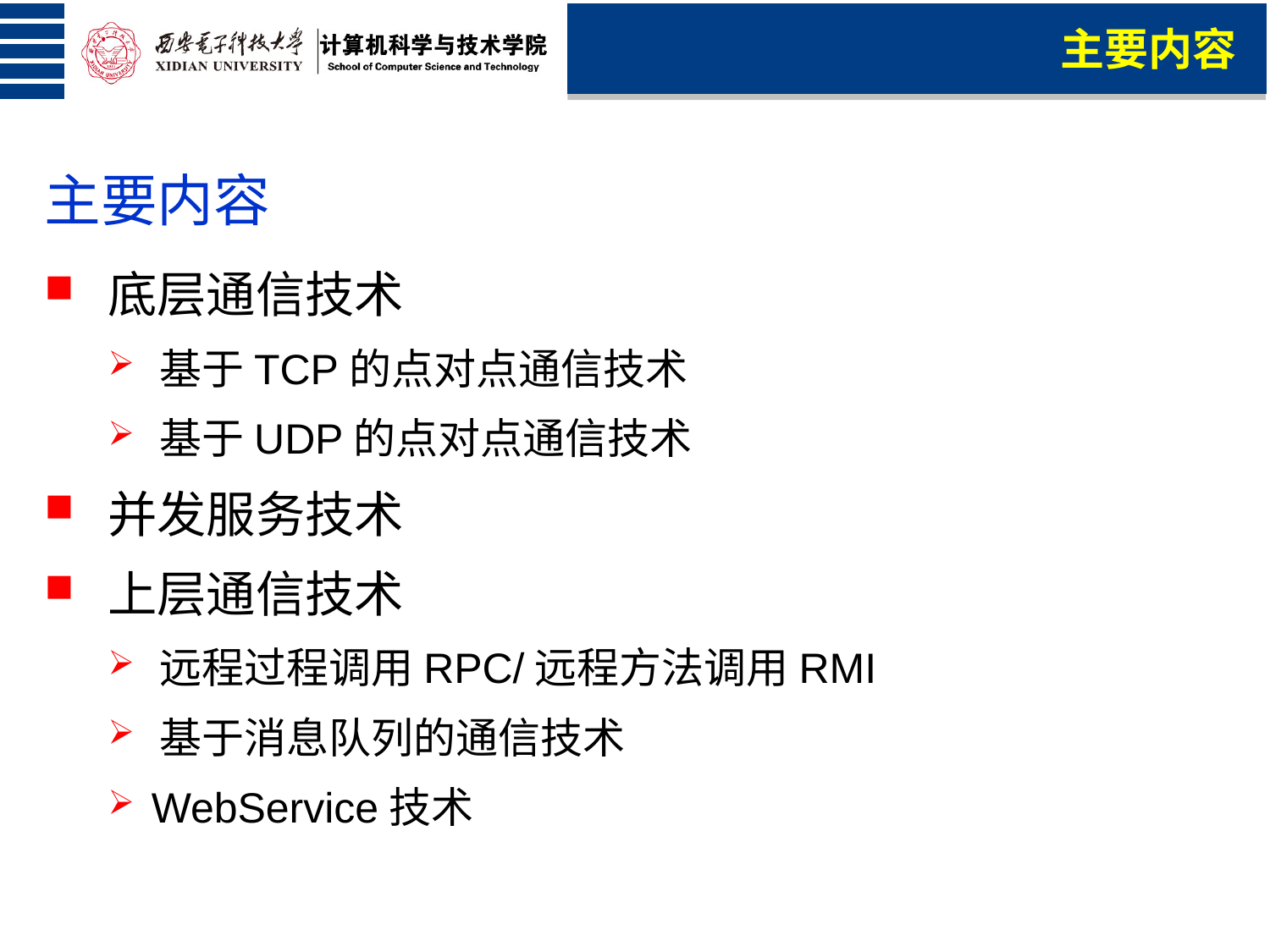

主要内容
主要内容
底层通信技术
 基于TCP的点对点通信技术
 基于UDP的点对点通信技术
并发服务技术
上层通信技术
 远程过程调用RPC/远程方法调用RMI
 基于消息队列的通信技术
 WebService技术